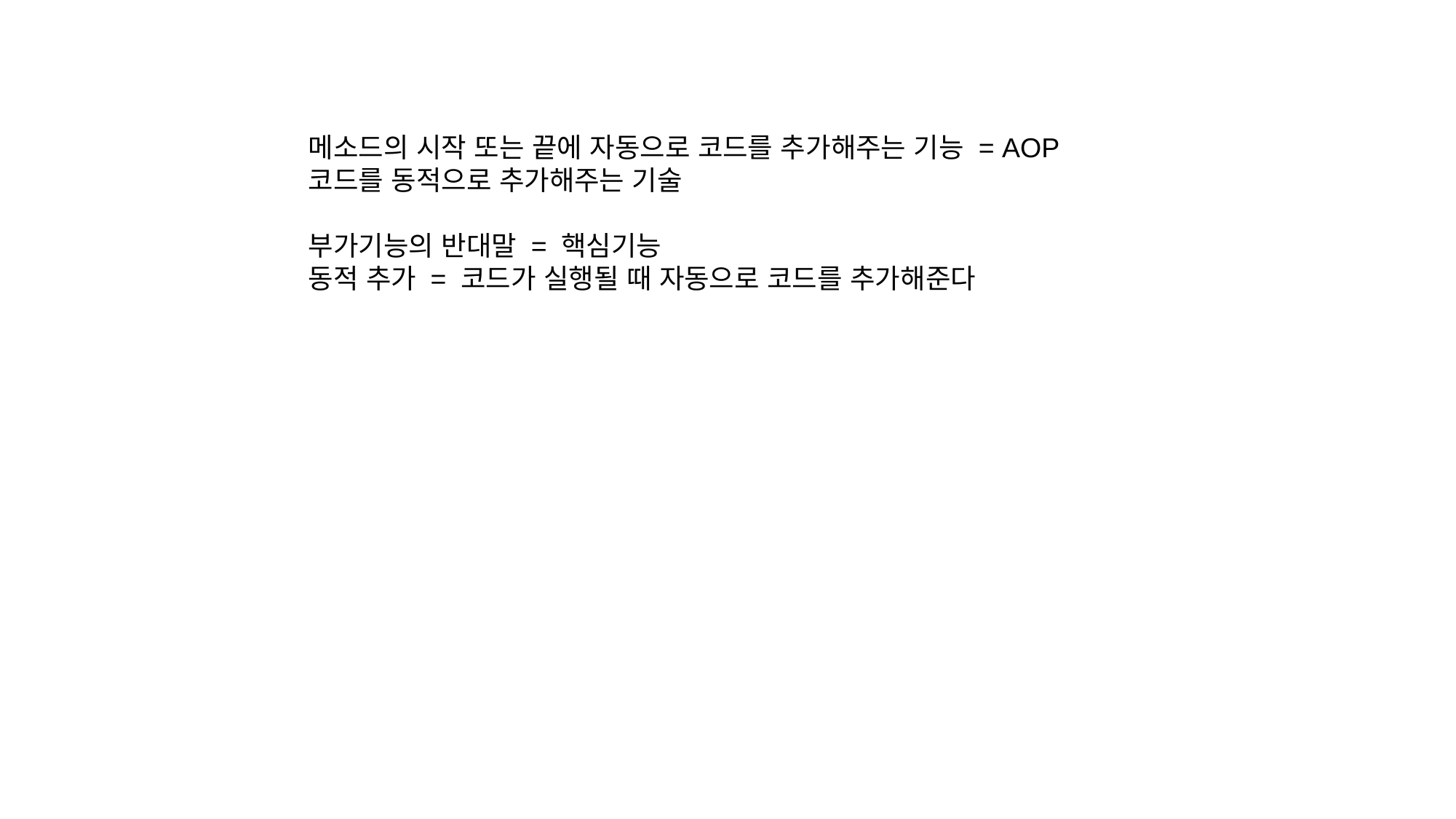

메소드의 시작 또는 끝에 자동으로 코드를 추가해주는 기능 = AOP
코드를 동적으로 추가해주는 기술

부가기능의 반대말 = 핵심기능
동적 추가 = 코드가 실행될 때 자동으로 코드를 추가해준다